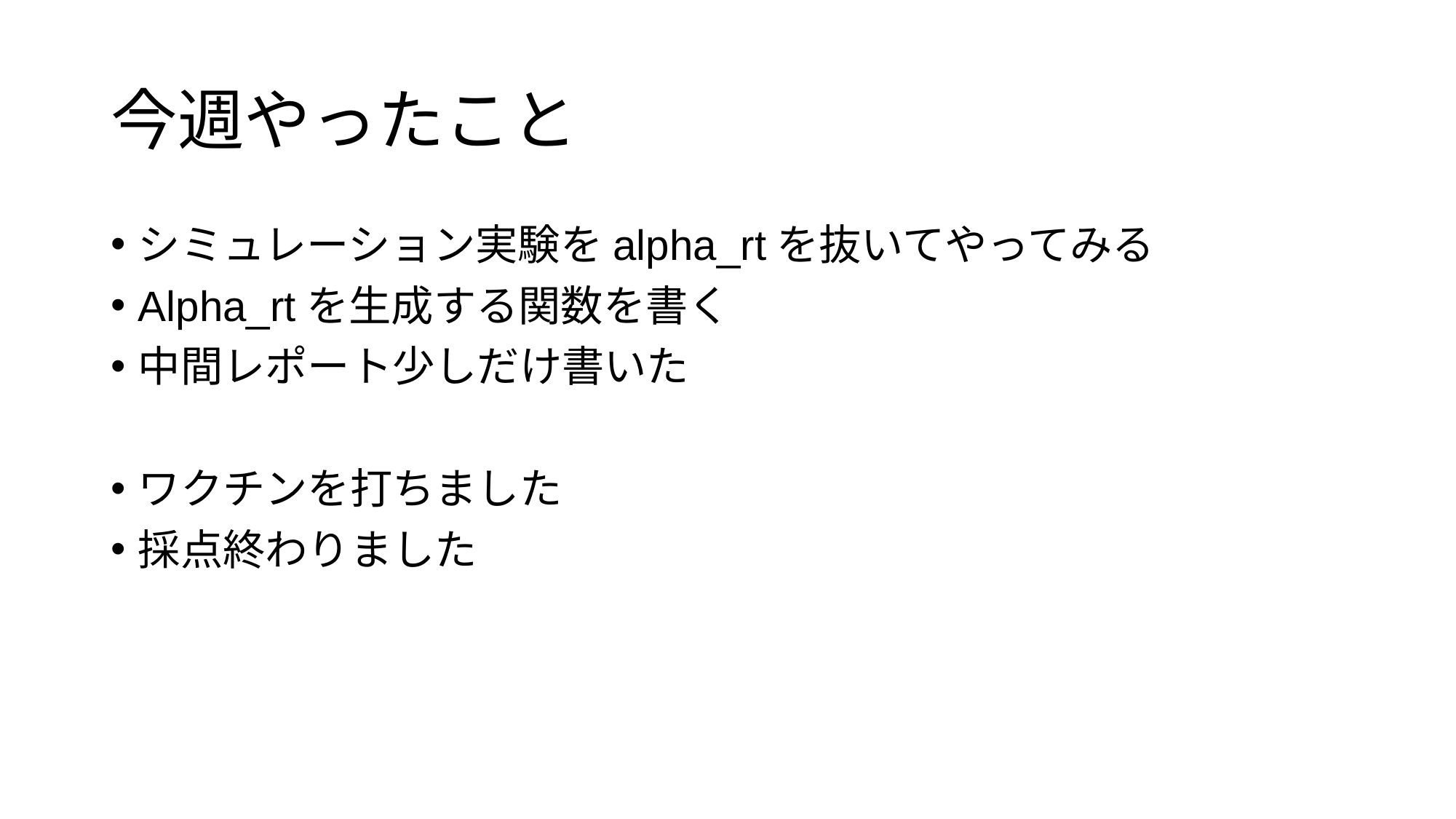

# 今週やったこと
シミュレーション実験をalpha_rtを抜いてやってみる
Alpha_rtを生成する関数を書く
中間レポート少しだけ書いた

ワクチンを打ちました
採点終わりました